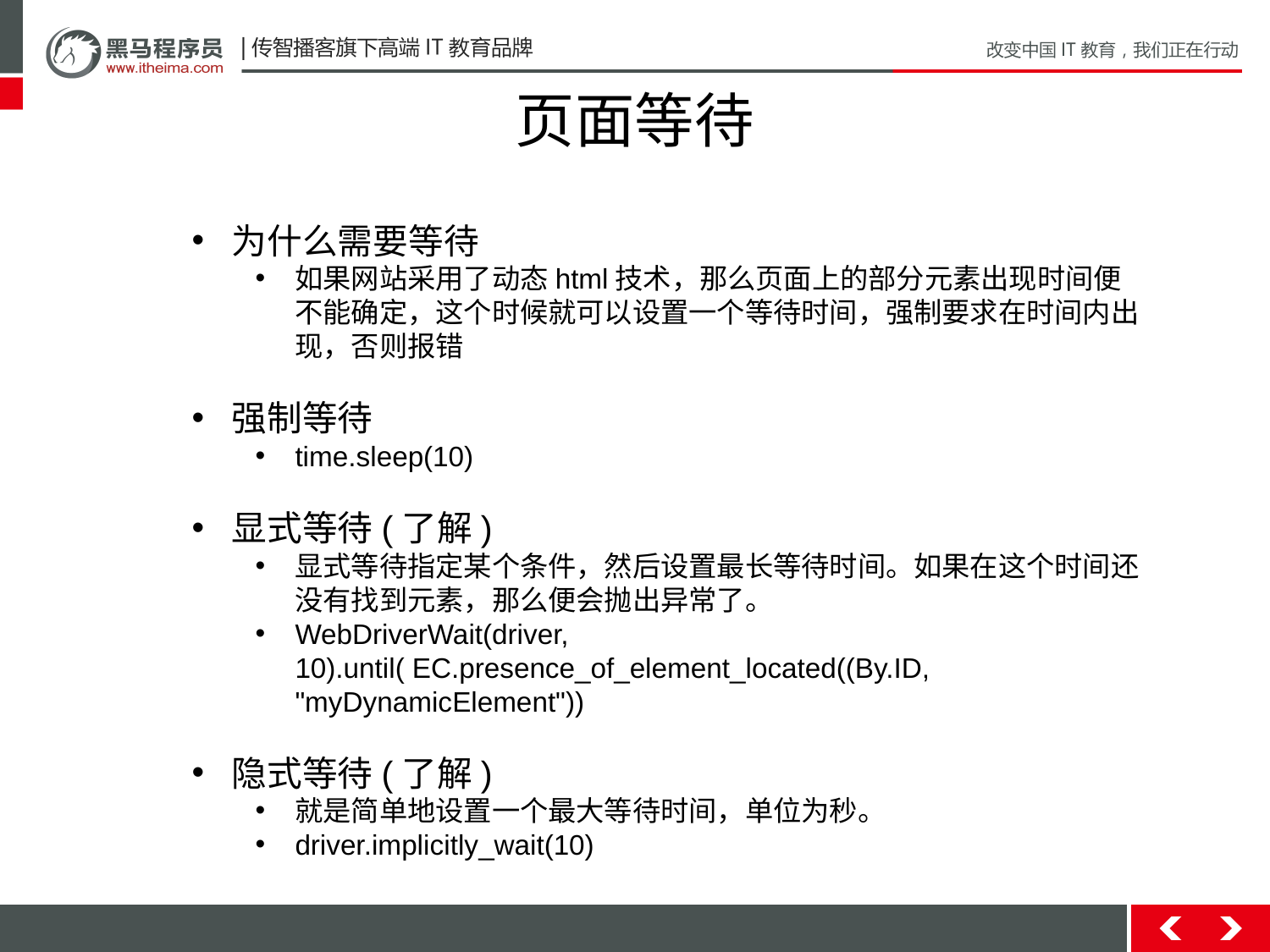

# 页面等待
为什么需要等待
如果网站采用了动态html技术，那么页面上的部分元素出现时间便不能确定，这个时候就可以设置一个等待时间，强制要求在时间内出现，否则报错

强制等待
time.sleep(10)

显式等待(了解)
显式等待指定某个条件，然后设置最长等待时间。如果在这个时间还没有找到元素，那么便会抛出异常了。
WebDriverWait(driver, 10).until( EC.presence_of_element_located((By.ID, "myDynamicElement"))

隐式等待(了解)
就是简单地设置一个最大等待时间，单位为秒。
driver.implicitly_wait(10)